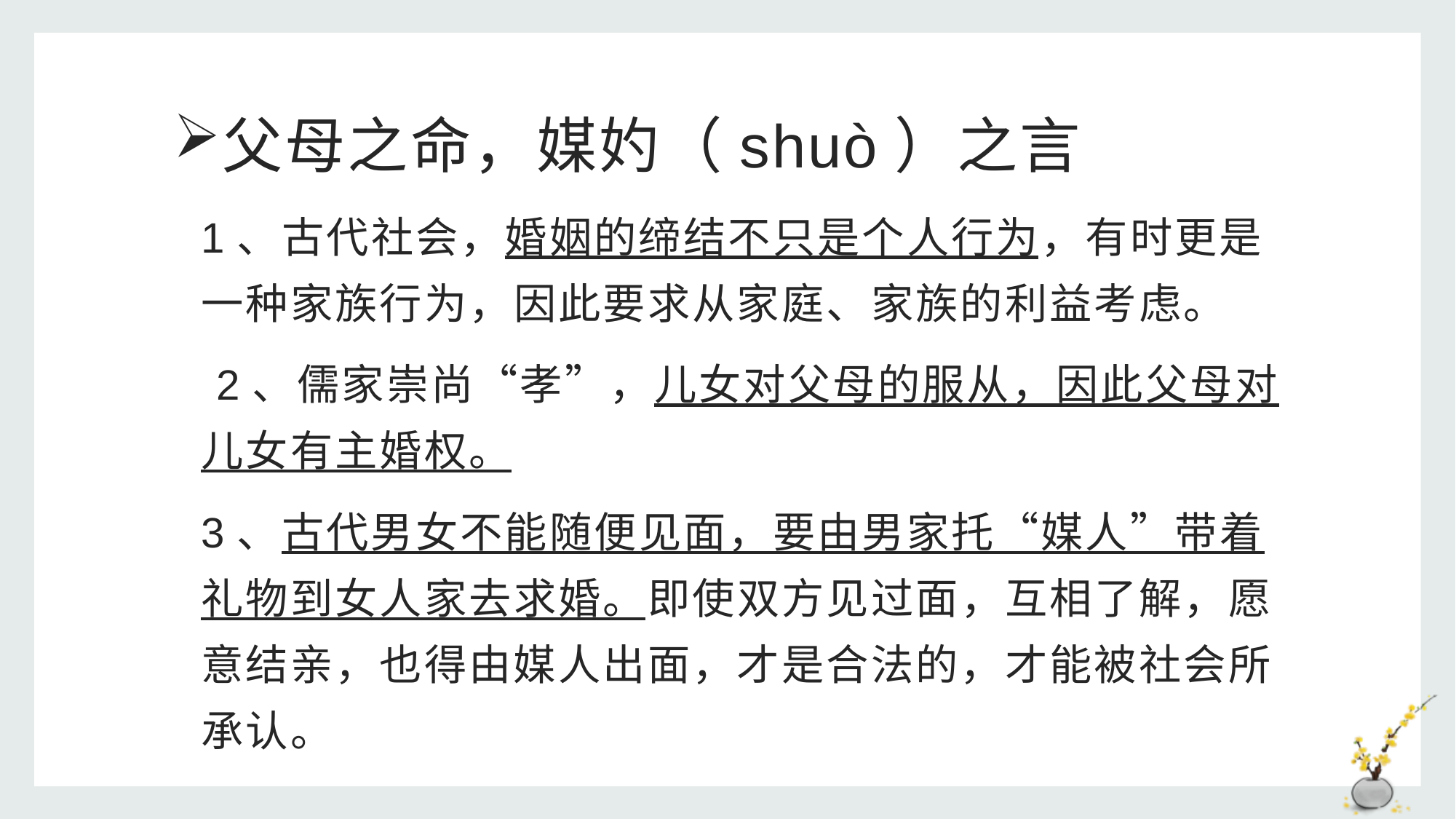

父母之命，媒妁（shuò）之言
   1、古代社会，婚姻的缔结不只是个人行为，有时更是一种家族行为，因此要求从家庭、家族的利益考虑。
   2、儒家崇尚“孝”，儿女对父母的服从，因此父母对儿女有主婚权。
   3、古代男女不能随便见面，要由男家托“媒人”带着礼物到女人家去求婚。即使双方见过面，互相了解，愿意结亲，也得由媒人出面，才是合法的，才能被社会所承认。